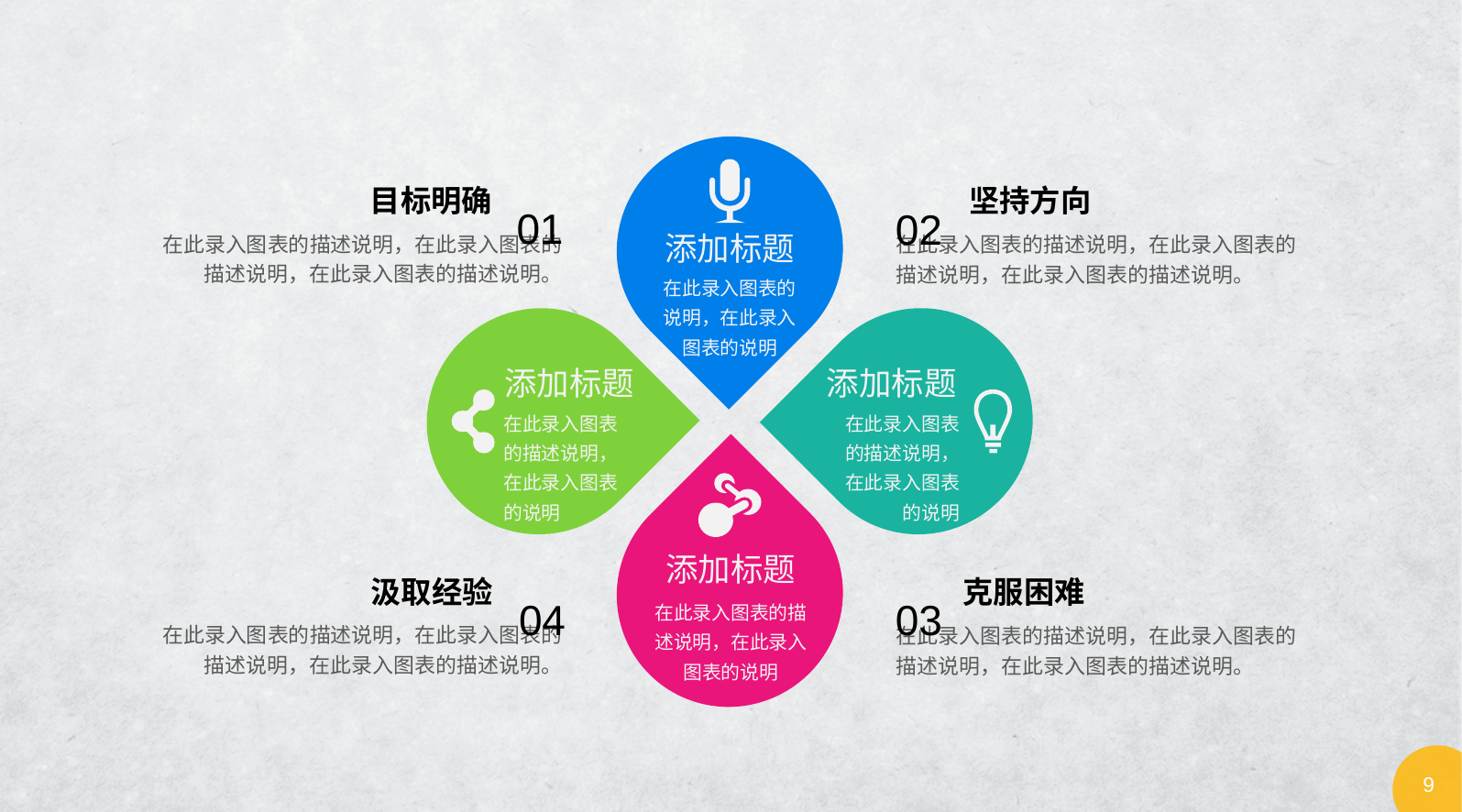

01
02
目标明确
坚持方向
在此录入图表的描述说明，在此录入图表的描述说明，在此录入图表的描述说明。
在此录入图表的描述说明，在此录入图表的描述说明，在此录入图表的描述说明。
添加标题
在此录入图表的说明，在此录入图表的说明

添加标题
添加标题
在此录入图表的描述说明，在此录入图表的说明
在此录入图表的描述说明，在此录入图表的说明

添加标题
04
03
汲取经验
克服困难
在此录入图表的描述说明，在此录入图表的说明
在此录入图表的描述说明，在此录入图表的描述说明，在此录入图表的描述说明。
在此录入图表的描述说明，在此录入图表的描述说明，在此录入图表的描述说明。